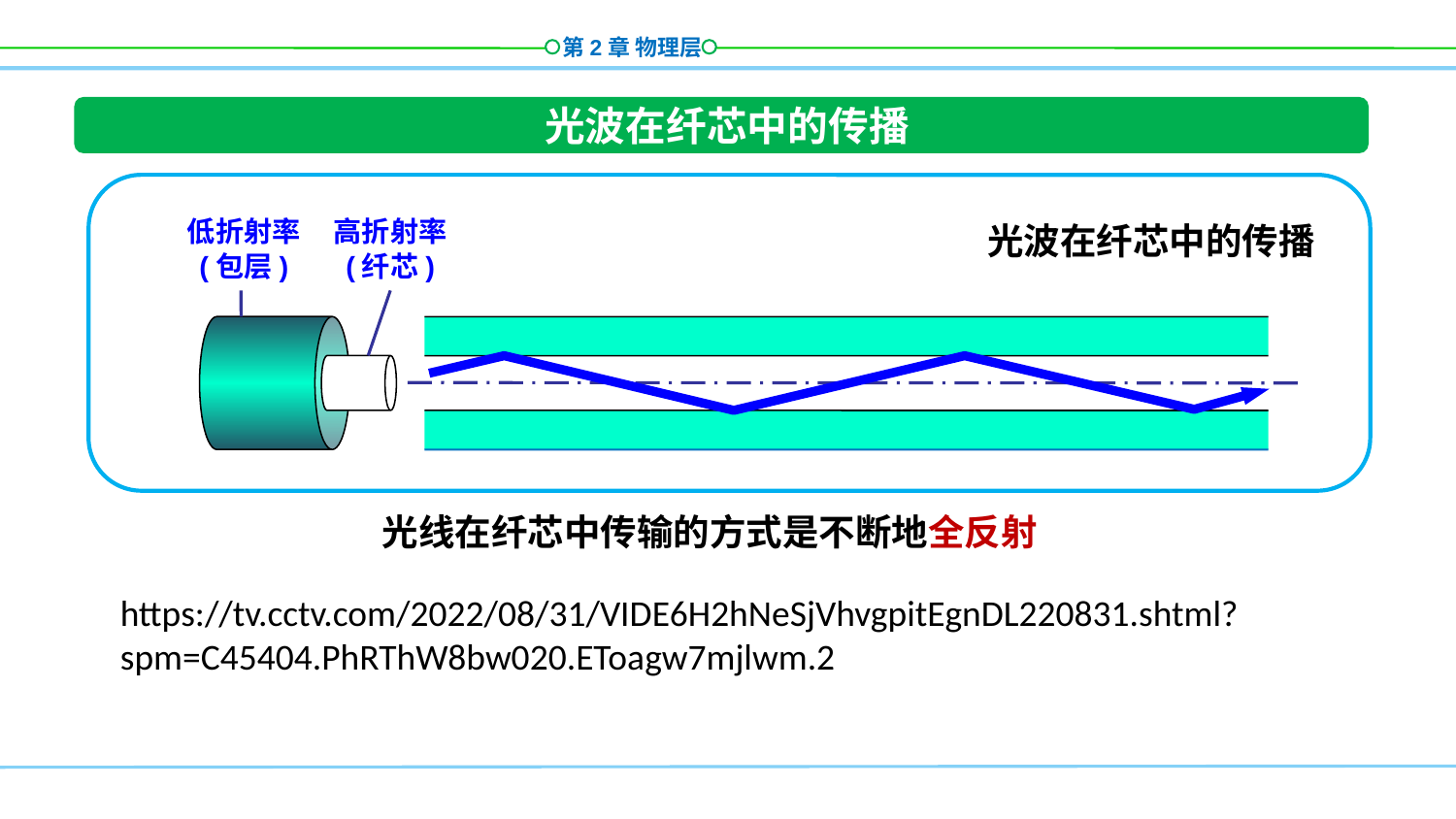

光波在纤芯中的传播

低折射率
(包层)
高折射率
(纤芯)

光波在纤芯中的传播

光线在纤芯中传输的方式是不断地全反射
https://tv.cctv.com/2022/08/31/VIDE6H2hNeSjVhvgpitEgnDL220831.shtml?spm=C45404.PhRThW8bw020.EToagw7mjlwm.2